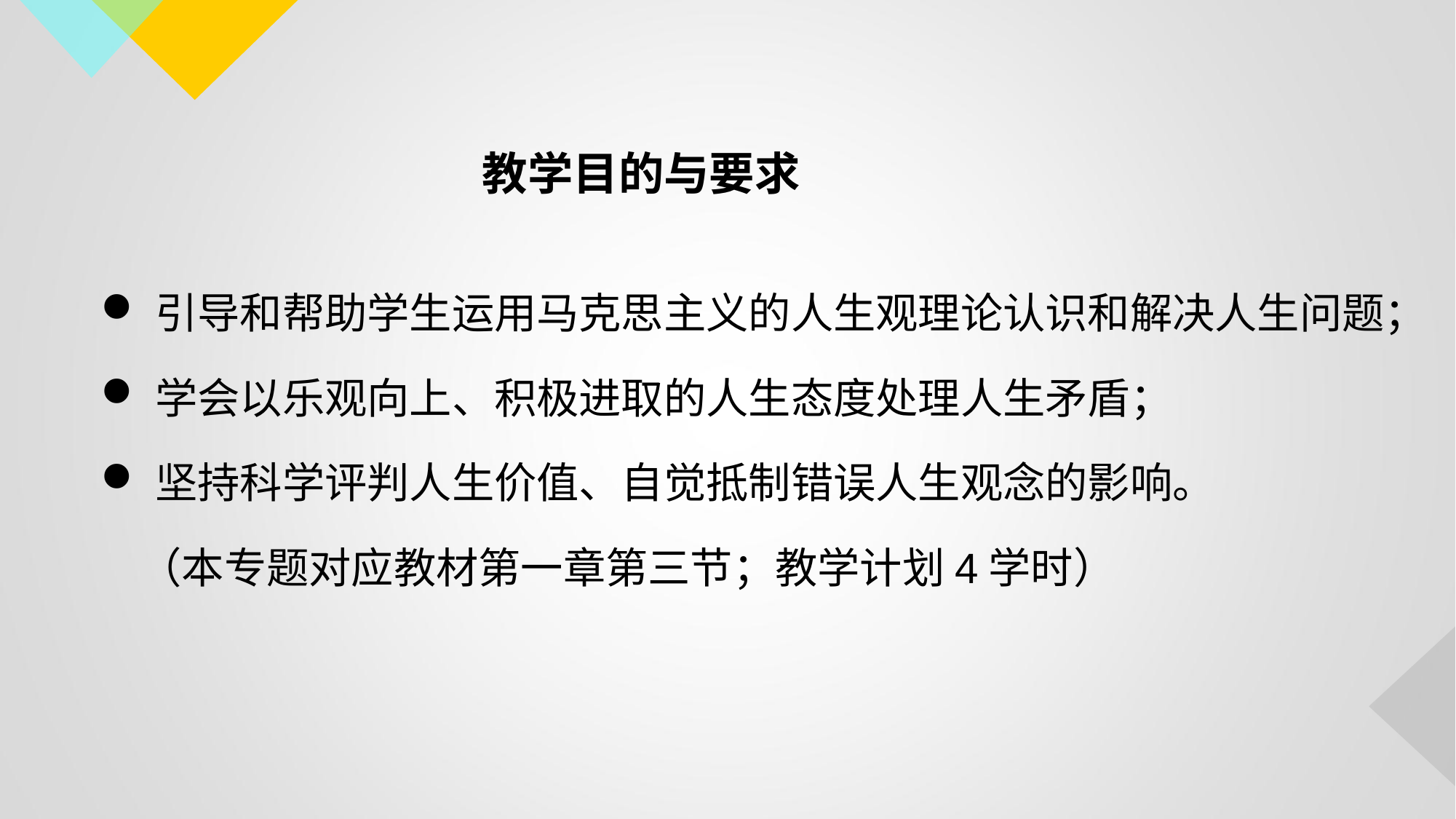

# 教学目的与要求
引导和帮助学生运用马克思主义的人生观理论认识和解决人生问题；
学会以乐观向上、积极进取的人生态度处理人生矛盾；
坚持科学评判人生价值、自觉抵制错误人生观念的影响。
   （本专题对应教材第一章第三节；教学计划4学时）
4